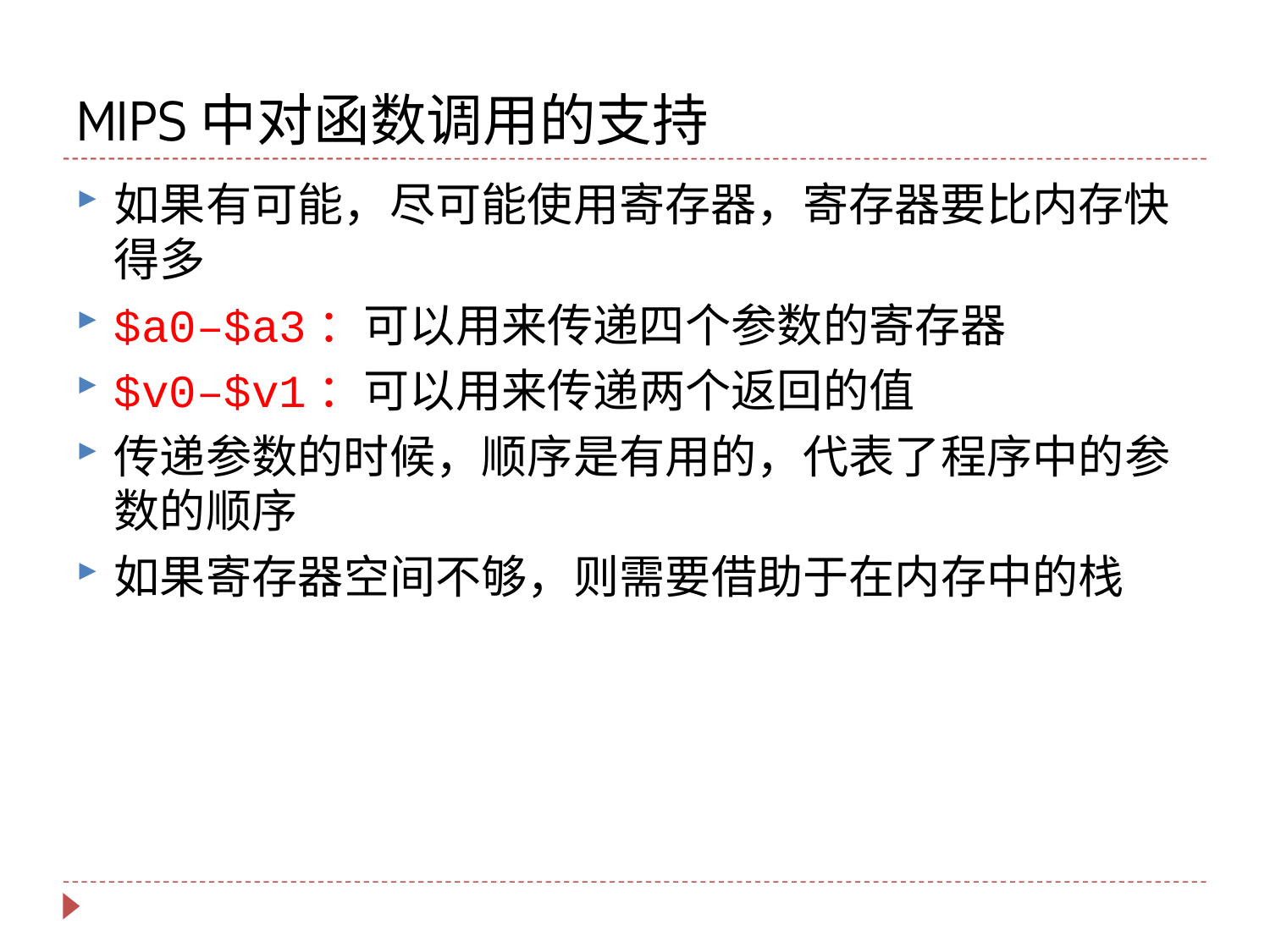

# MIPS中对函数调用的支持
如果有可能，尽可能使用寄存器，寄存器要比内存快得多
$a0–$a3：可以用来传递四个参数的寄存器
$v0–$v1：可以用来传递两个返回的值
传递参数的时候，顺序是有用的，代表了程序中的参数的顺序
如果寄存器空间不够，则需要借助于在内存中的栈